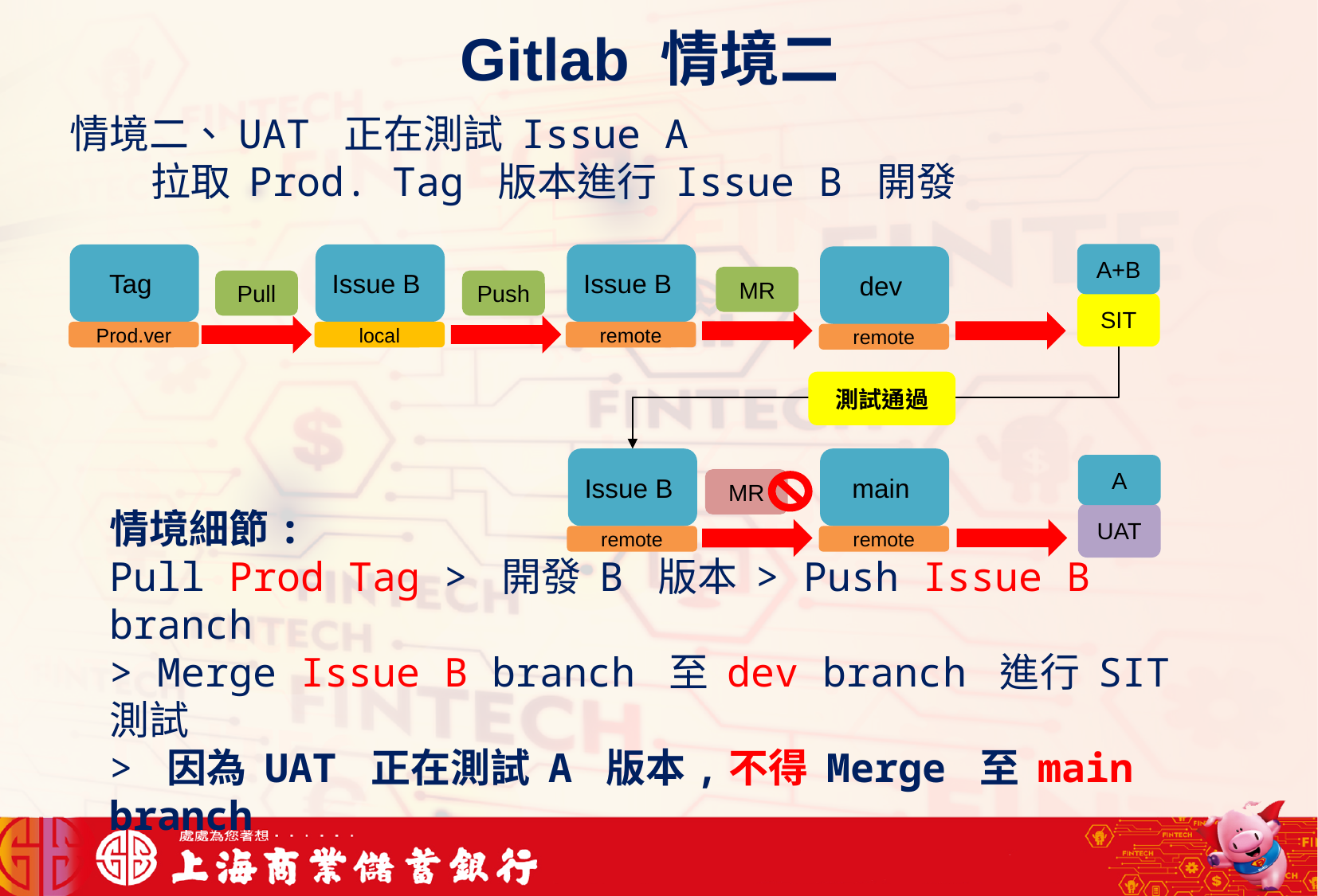

Gitlab 情境二
情境二、UAT 正在測試 Issue A
        拉取 Prod. Tag 版本進行 Issue B 開發
A+B
Tag
Issue B
Issue B
dev
MR
Pull
Push
SIT

Prod.ver
local
remote
remote
測試通過
Issue B
main
A
MR

UAT

remote
remote

情境細節:
Pull Prod Tag > 開發 B 版本 > Push Issue B branch
> Merge Issue B branch 至 dev branch 進行 SIT 測試
> 因為 UAT 正在測試 A 版本,不得 Merge 至 main branch